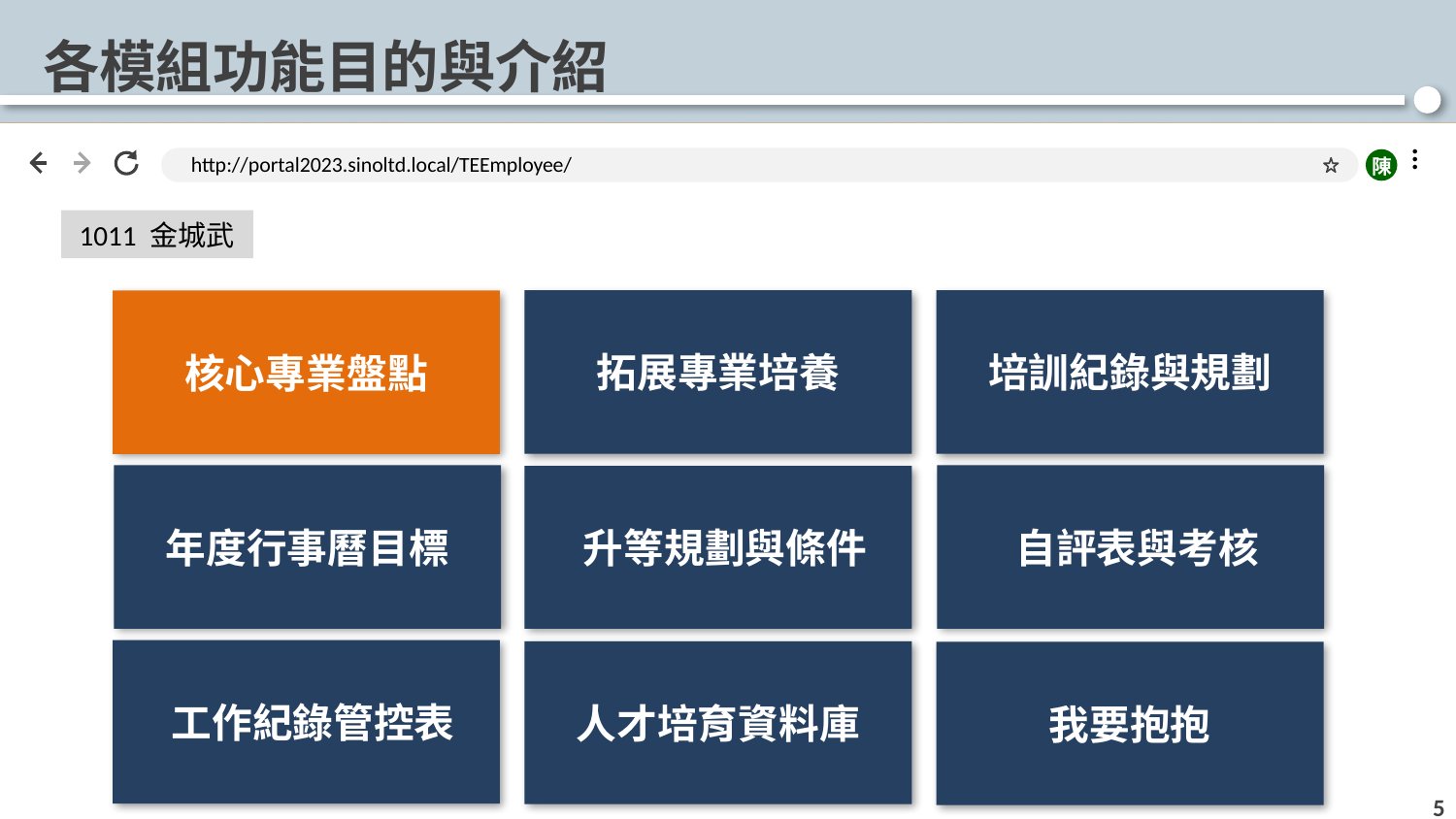

# 各模組功能目的與介紹
http://portal2023.sinoltd.local/TEEmployee/
.
.
.
陳

1011 金城武

拓展專業培養

培訓紀錄與規劃

核心專業盤點

年度行事曆目標

自評表與考核

升等規劃與條件

工作紀錄管控表

人才培育資料庫

我要抱抱